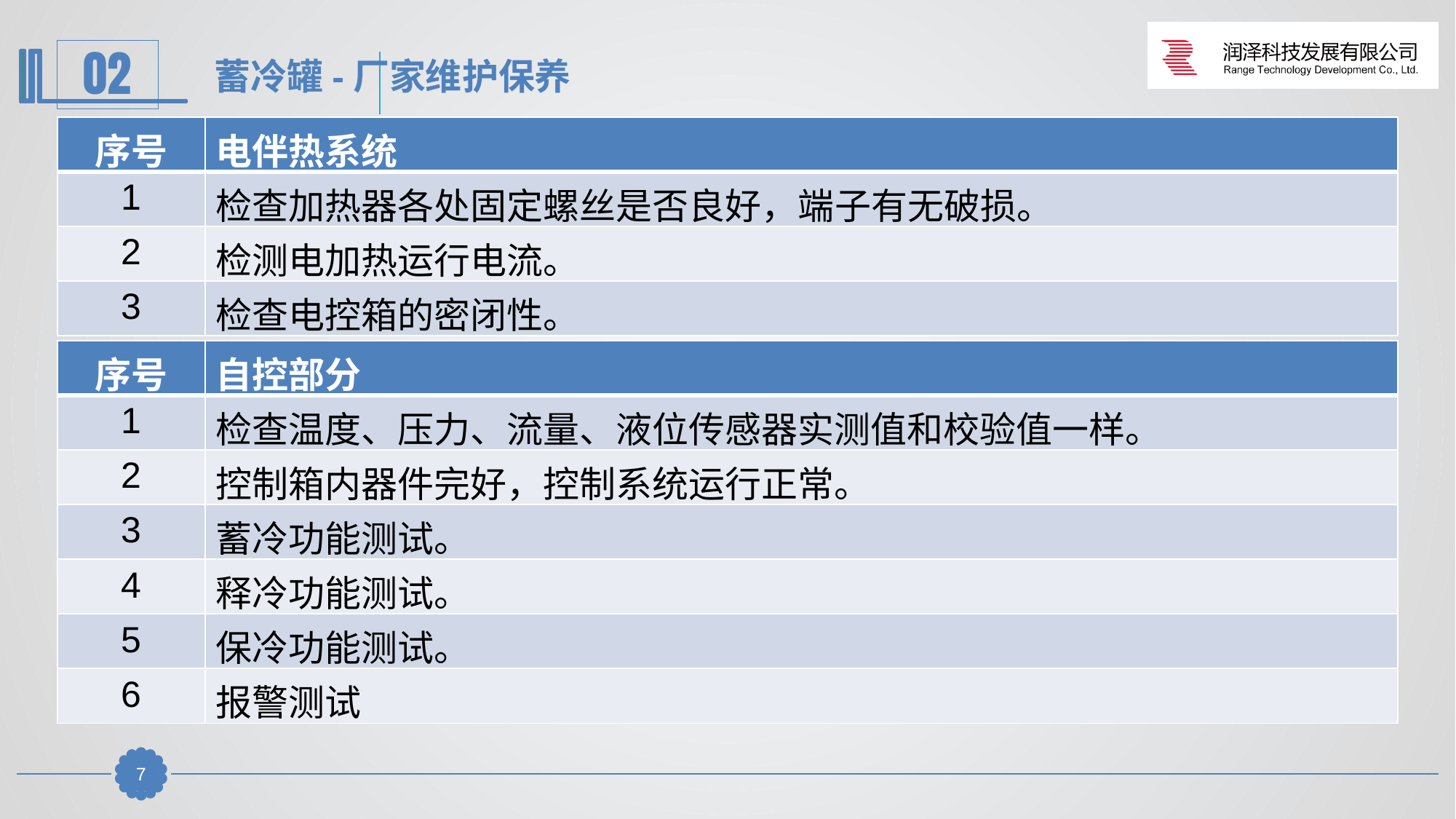

蓄冷罐-厂家维护保养
| 序号 | 电伴热系统 |
| --- | --- |
| 1 | 检查加热器各处固定螺丝是否良好，端子有无破损。 |
| 2 | 检测电加热运行电流。 |
| 3 | 检查电控箱的密闭性。 |
| 序号 | 自控部分 |
| --- | --- |
| 1 | 检查温度、压力、流量、液位传感器实测值和校验值一样。 |
| 2 | 控制箱内器件完好，控制系统运行正常。 |
| 3 | 蓄冷功能测试。 |
| 4 | 释冷功能测试。 |
| 5 | 保冷功能测试。 |
| 6 | 报警测试 |
7